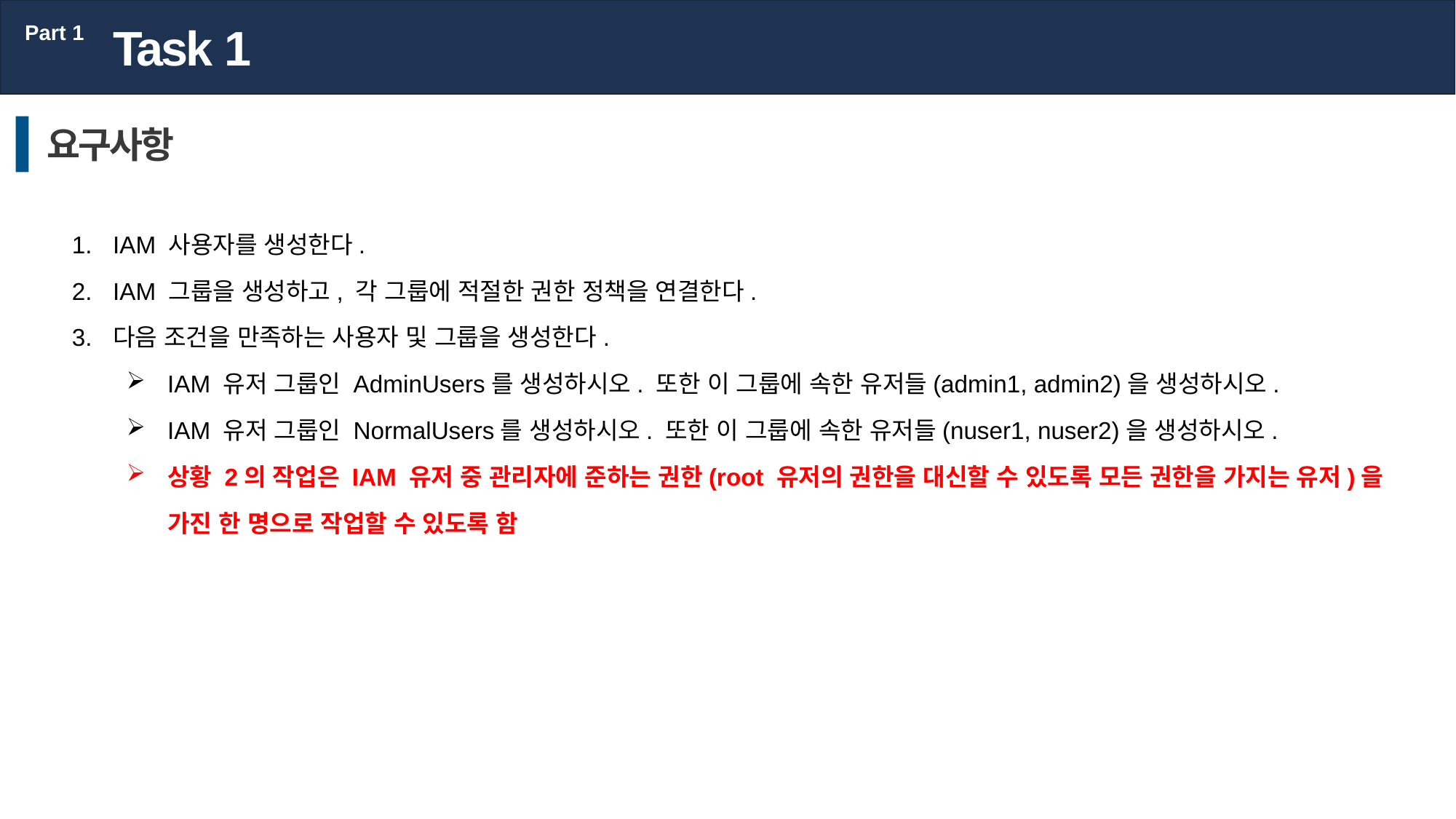

Task 1
Part 1

요구사항
IAM 사용자를 생성한다.
IAM 그룹을 생성하고, 각 그룹에 적절한 권한 정책을 연결한다.
다음 조건을 만족하는 사용자 및 그룹을 생성한다.
IAM 유저 그룹인 AdminUsers를 생성하시오. 또한 이 그룹에 속한 유저들(admin1, admin2)을 생성하시오.
IAM 유저 그룹인 NormalUsers를 생성하시오. 또한 이 그룹에 속한 유저들(nuser1, nuser2)을 생성하시오.
상황 2의 작업은 IAM 유저 중 관리자에 준하는 권한(root 유저의 권한을 대신할 수 있도록 모든 권한을 가지는 유저)을 가진 한 명으로 작업할 수 있도록 함